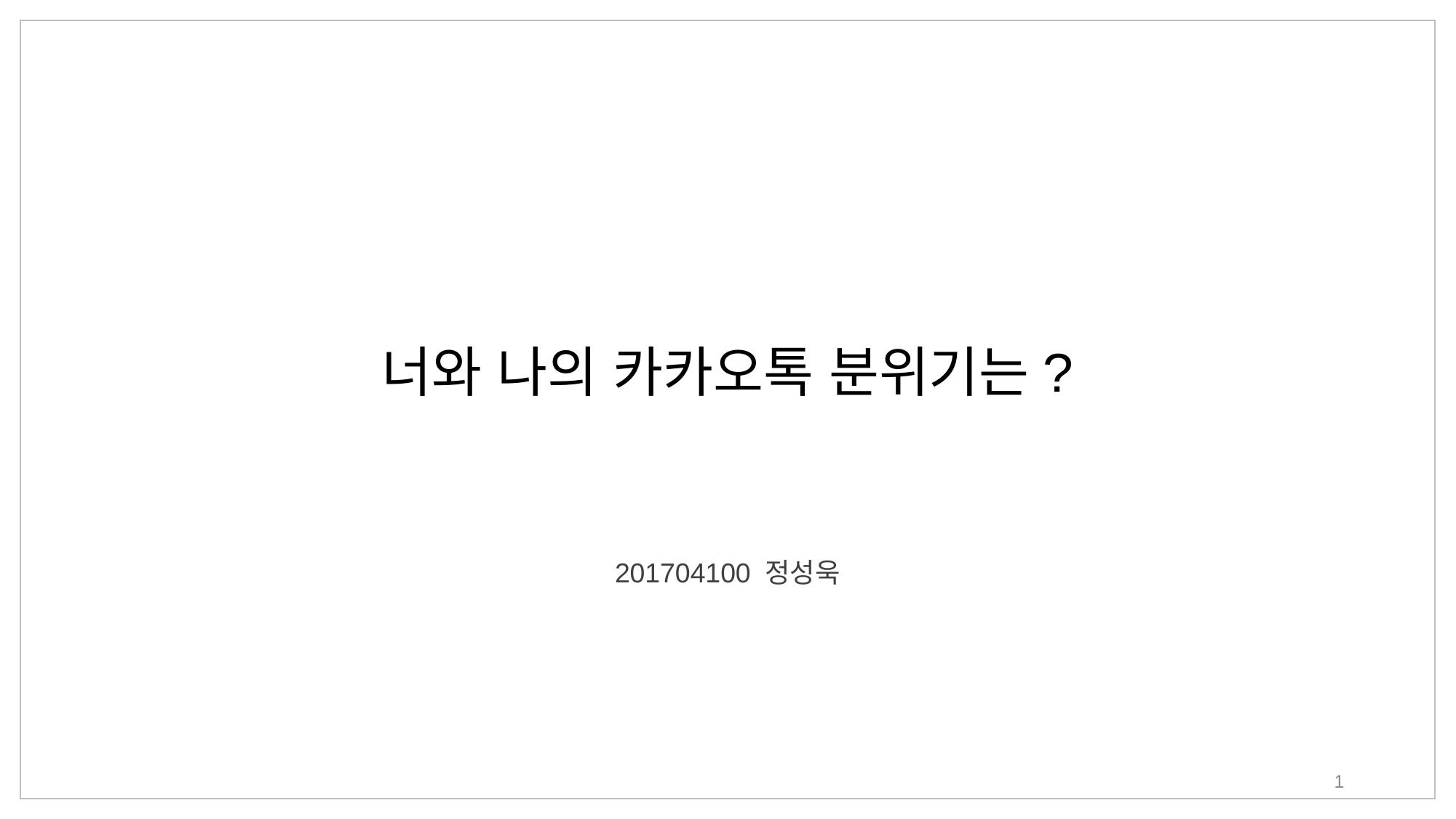

너와 나의 카카오톡 분위기는?
201704100 정성욱
1